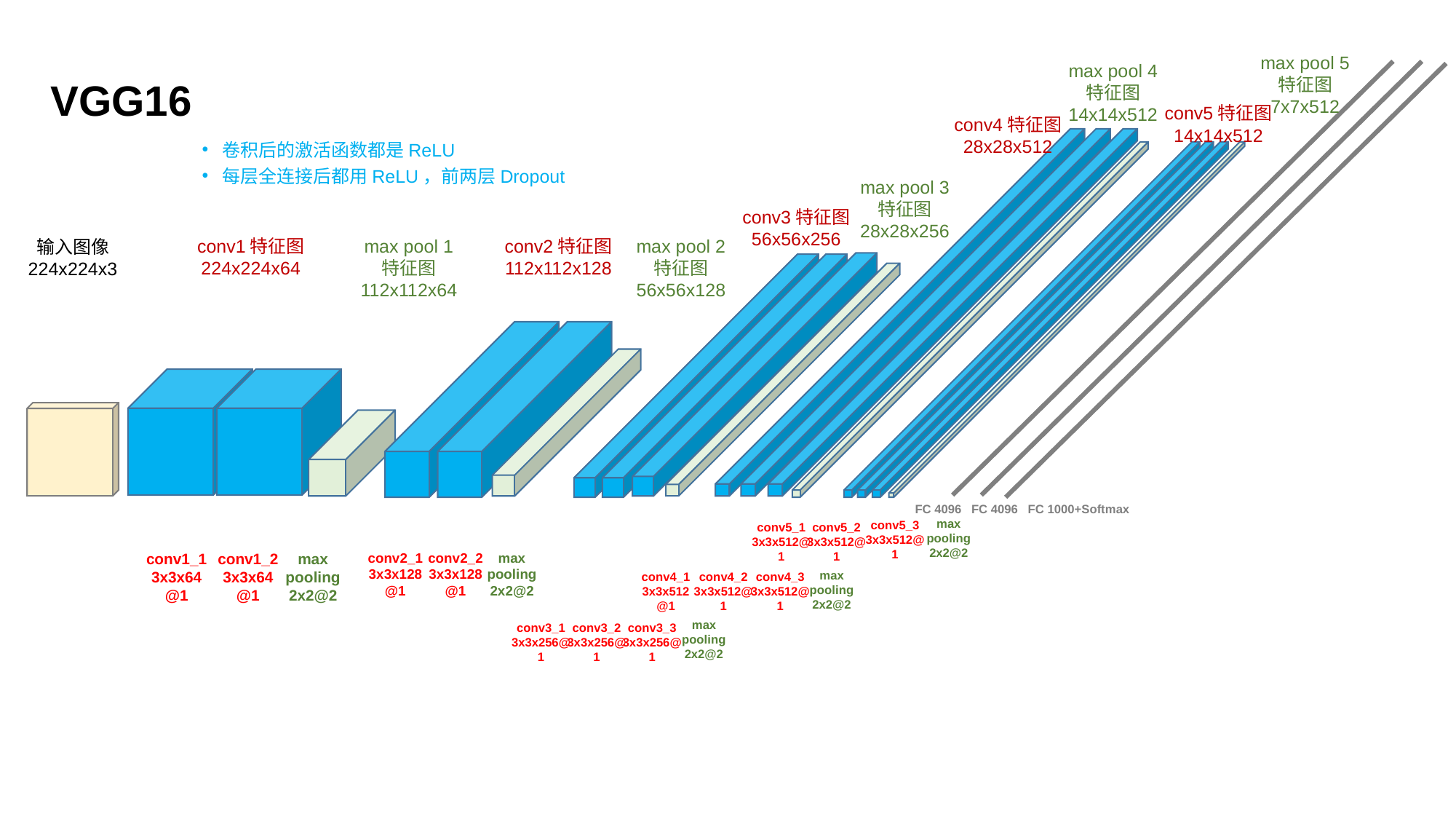

max pool 5
特征图
7x7x512
max pool 4
特征图
14x14x512
VGG16
conv5特征图
14x14x512
conv4特征图
28x28x512
卷积后的激活函数都是ReLU
每层全连接后都用ReLU，前两层Dropout

max pool 3
特征图
28x28x256
conv3特征图
56x56x256
conv1特征图
224x224x64
max pool 1
特征图
112x112x64
conv2特征图
112x112x128
max pool 2
特征图
56x56x128
输入图像
224x224x3

FC 1000+Softmax
FC 4096
FC 4096
max pooling
2x2@2
conv5_3
3x3x512@1
conv5_1
3x3x512@1
conv5_2
3x3x512@1
conv1_1
3x3x64@1
conv1_2
3x3x64@1
max pooling
2x2@2
conv2_1
3x3x128@1
conv2_2
3x3x128@1
max pooling
2x2@2
max pooling
2x2@2
conv4_1
3x3x512@1
conv4_2
3x3x512@1
conv4_3
3x3x512@1
max pooling
2x2@2
conv3_1
3x3x256@1
conv3_2
3x3x256@1
conv3_3
3x3x256@1